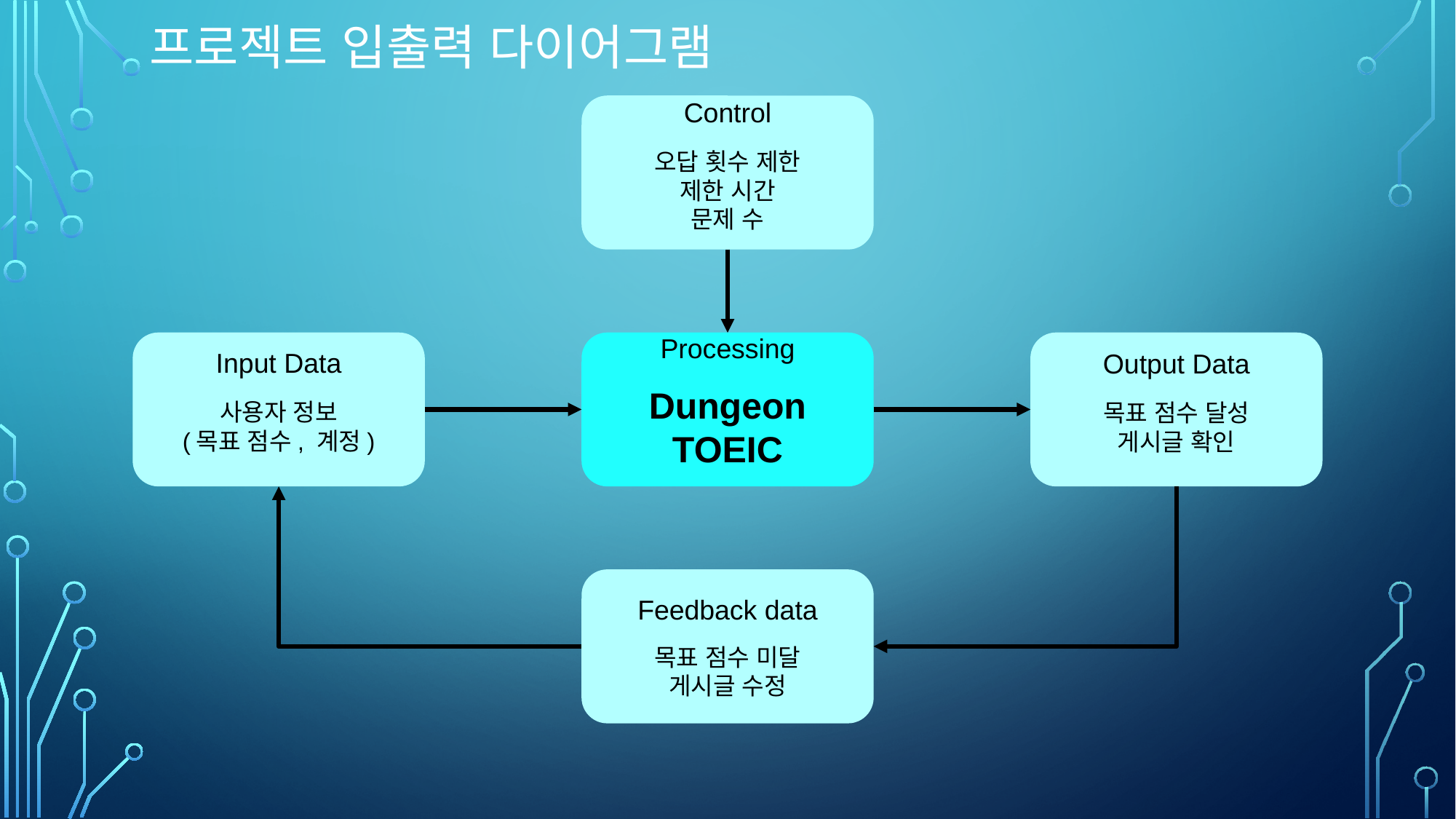

프로젝트 입출력 다이어그램
Control

오답 횟수 제한
제한 시간
문제 수

Input Data
사용자 정보
(목표 점수, 계정)

Processing

Dungeon TOEIC

Output Data

목표 점수 달성
게시글 확인
Feedback data

목표 점수 미달
게시글 수정